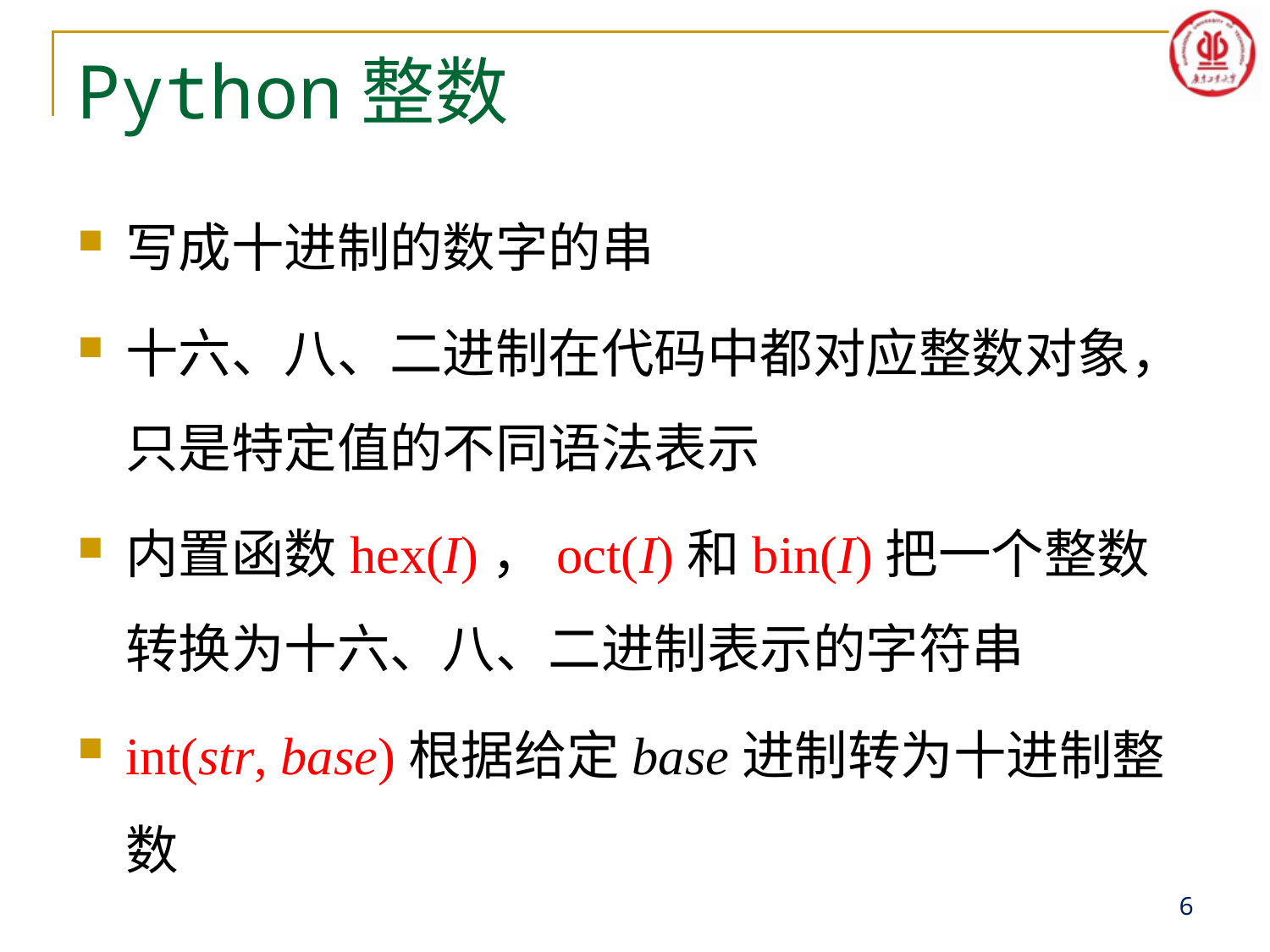

# Python整数
写成十进制的数字的串
十六、八、二进制在代码中都对应整数对象，只是特定值的不同语法表示
内置函数hex(I)，oct(I)和bin(I)把一个整数转换为十六、八、二进制表示的字符串
int(str, base)根据给定base进制转为十进制整数
6